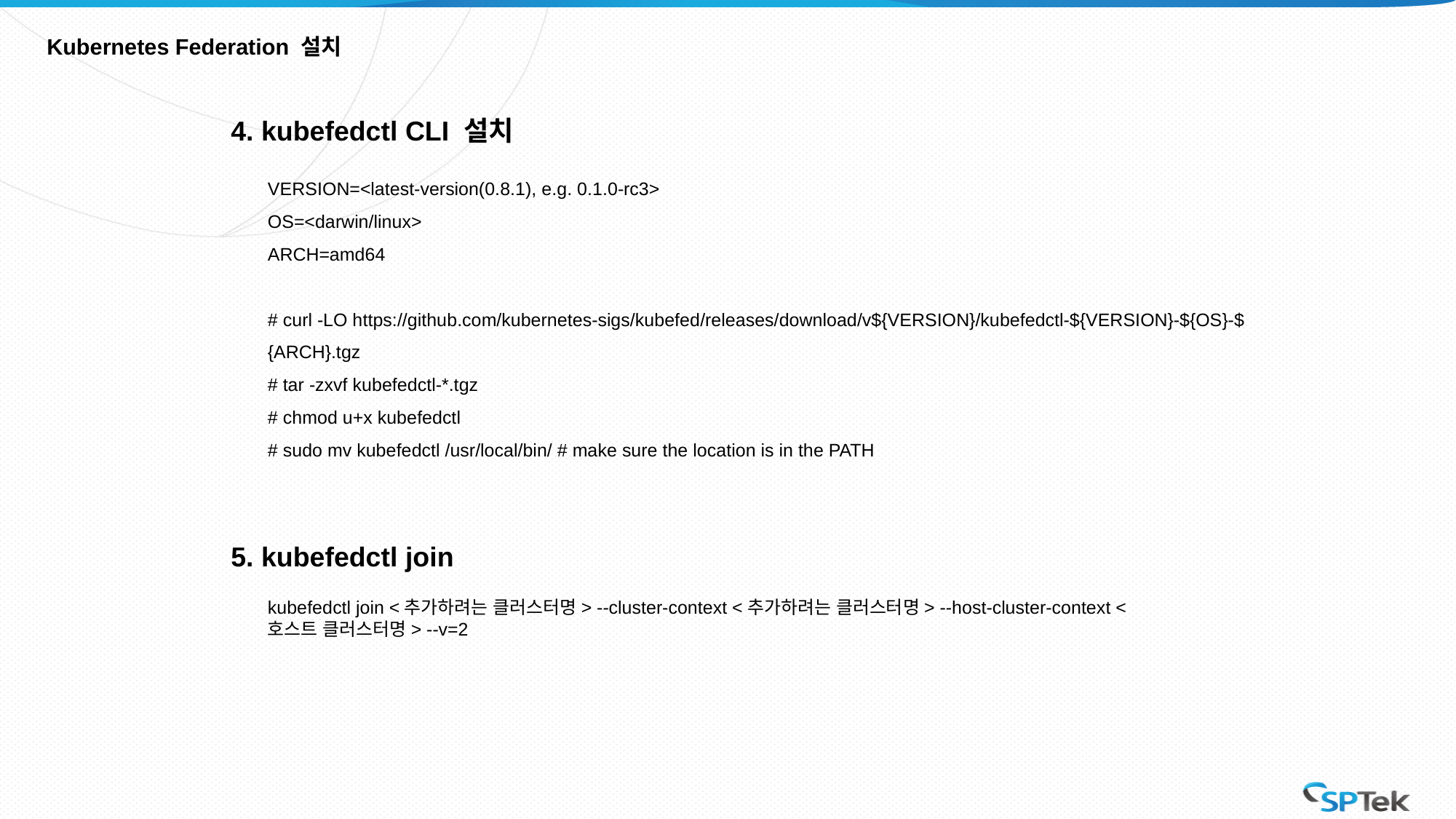

# Kubernetes Federation 설치
4. kubefedctl CLI 설치
VERSION=<latest-version(0.8.1), e.g. 0.1.0-rc3>
OS=<darwin/linux>
ARCH=amd64

# curl -LO https://github.com/kubernetes-sigs/kubefed/releases/download/v${VERSION}/kubefedctl-${VERSION}-${OS}-${ARCH}.tgz
# tar -zxvf kubefedctl-*.tgz
# chmod u+x kubefedctl
# sudo mv kubefedctl /usr/local/bin/ # make sure the location is in the PATH
5. kubefedctl join
kubefedctl join <추가하려는 클러스터명> --cluster-context <추가하려는 클러스터명> --host-cluster-context <호스트 클러스터명> --v=2